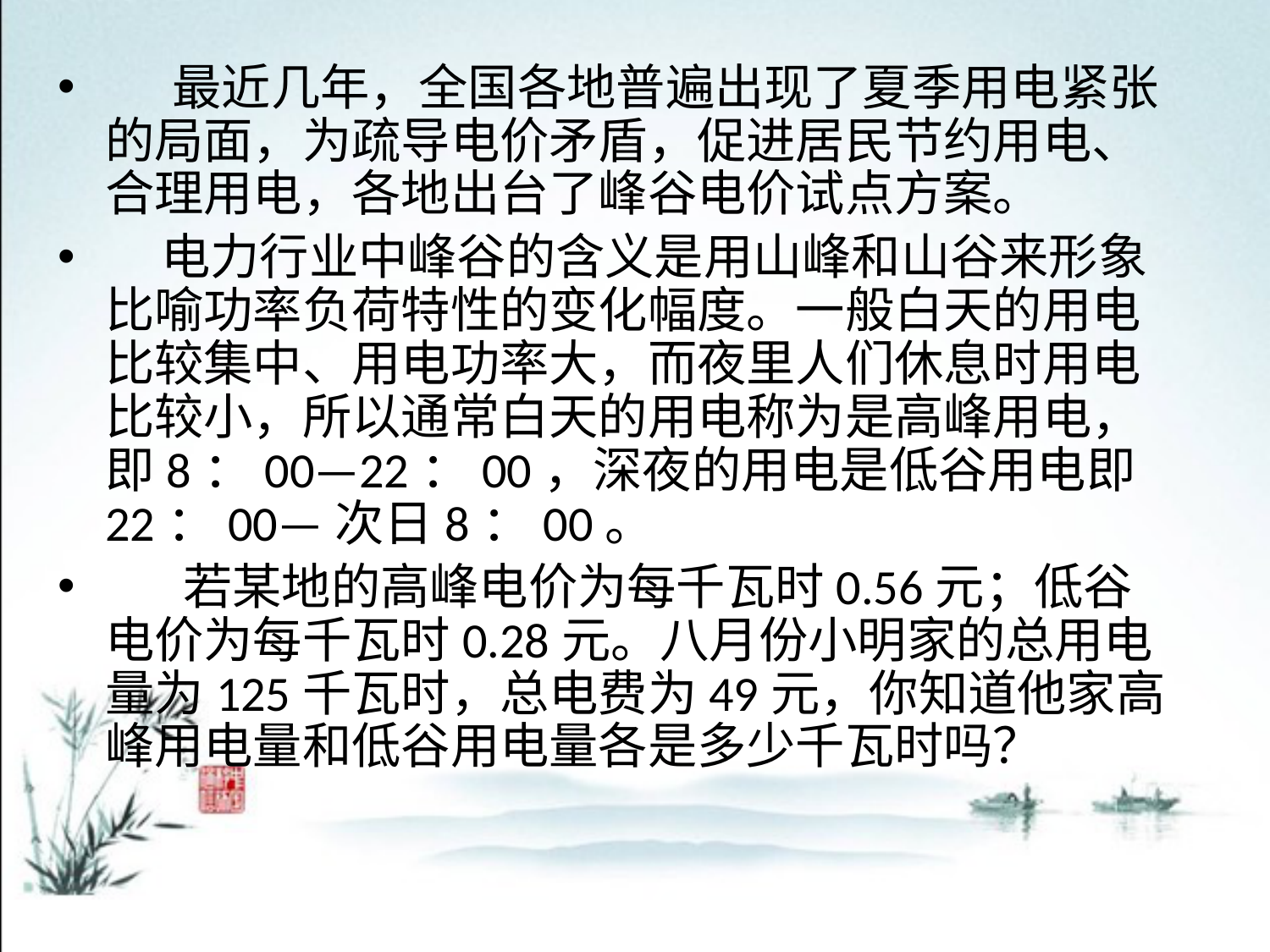

最近几年，全国各地普遍出现了夏季用电紧张的局面，为疏导电价矛盾，促进居民节约用电、合理用电，各地出台了峰谷电价试点方案。
    电力行业中峰谷的含义是用山峰和山谷来形象比喻功率负荷特性的变化幅度。一般白天的用电比较集中、用电功率大，而夜里人们休息时用电比较小，所以通常白天的用电称为是高峰用电，即8：00—22：00，深夜的用电是低谷用电即22：00—次日8：00。
      若某地的高峰电价为每千瓦时0.56元；低谷电价为每千瓦时0.28元。八月份小明家的总用电量为125千瓦时，总电费为49元，你知道他家高峰用电量和低谷用电量各是多少千瓦时吗？